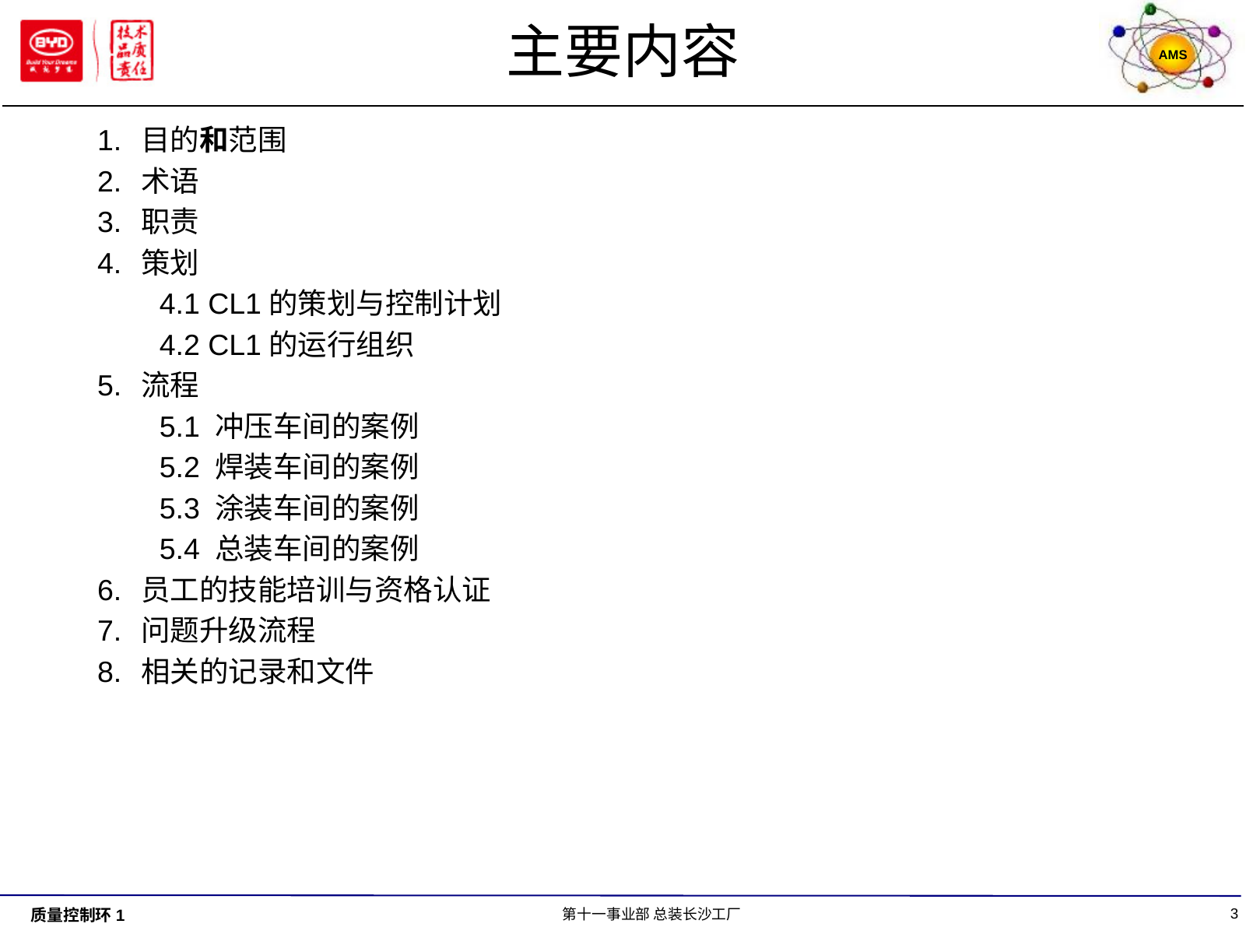

# 主要内容
目的和范围
术语
职责
策划
4.1 CL1的策划与控制计划
4.2 CL1的运行组织
流程
5.1 冲压车间的案例
5.2 焊装车间的案例
5.3 涂装车间的案例
5.4 总装车间的案例
员工的技能培训与资格认证
问题升级流程
相关的记录和文件